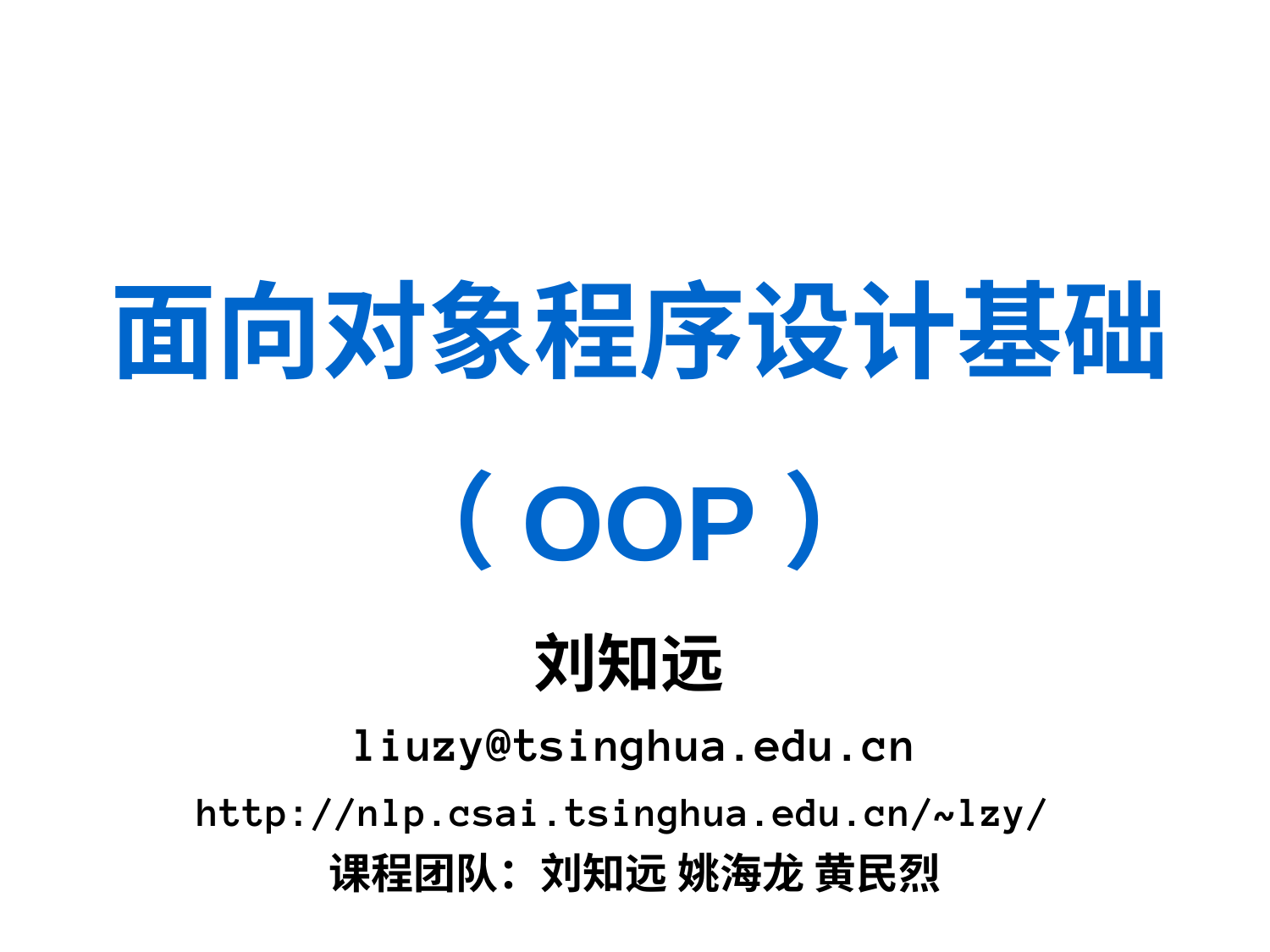

# 面向对象程序设计基础 （OOP）
刘知远
liuzy@tsinghua.edu.cn
http://nlp.csai.tsinghua.edu.cn/~lzy/
课程团队：刘知远 姚海龙 黄民烈